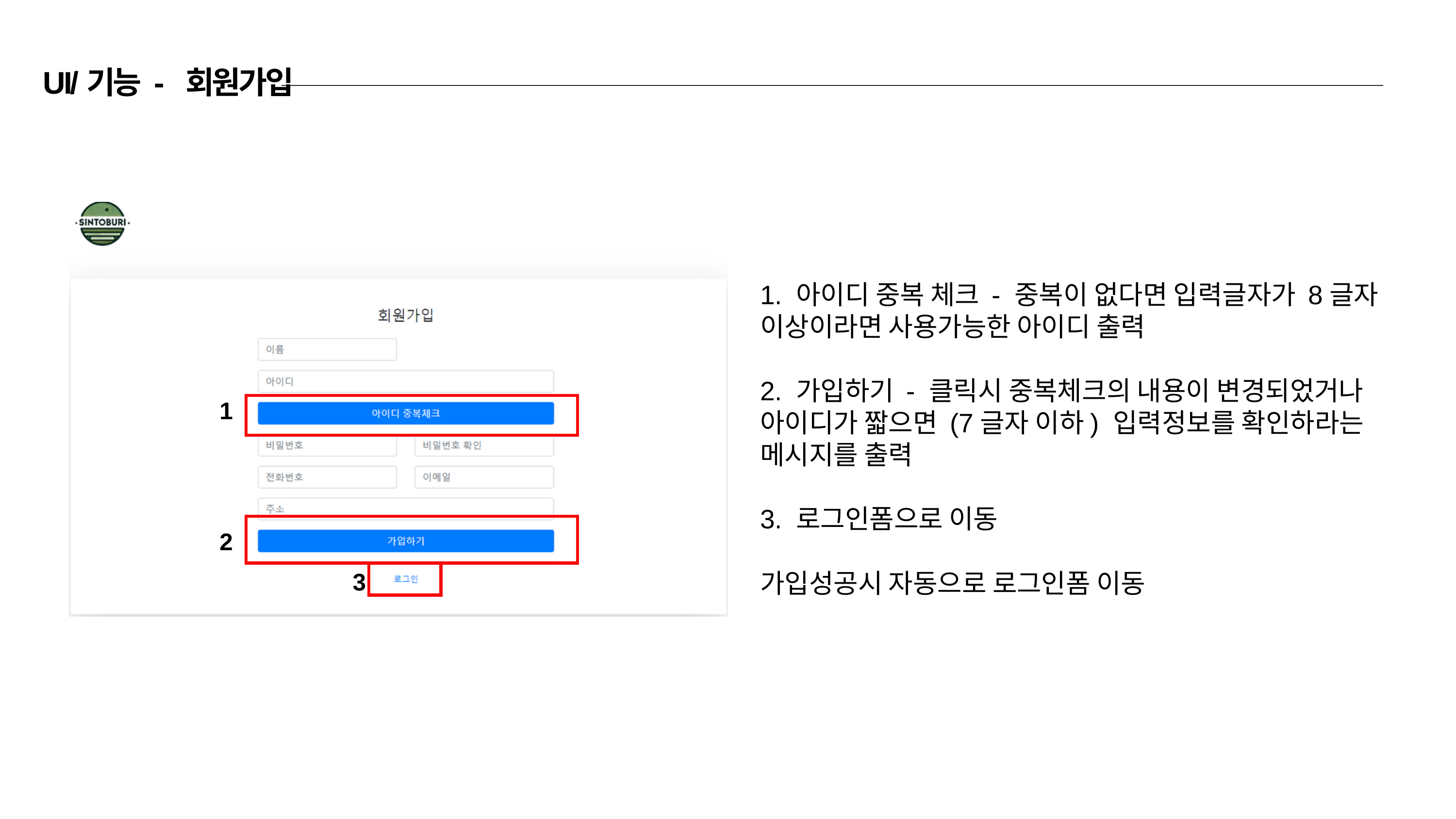

UI/기능 -  회원가입

1. 아이디 중복 체크 - 중복이 없다면 입력글자가 8글자 이상이라면 사용가능한 아이디 출력

2. 가입하기 - 클릭시 중복체크의 내용이 변경되었거나 아이디가 짧으면 (7글자 이하) 입력정보를 확인하라는 메시지를 출력

3. 로그인폼으로 이동

가입성공시 자동으로 로그인폼 이동

1

2

3